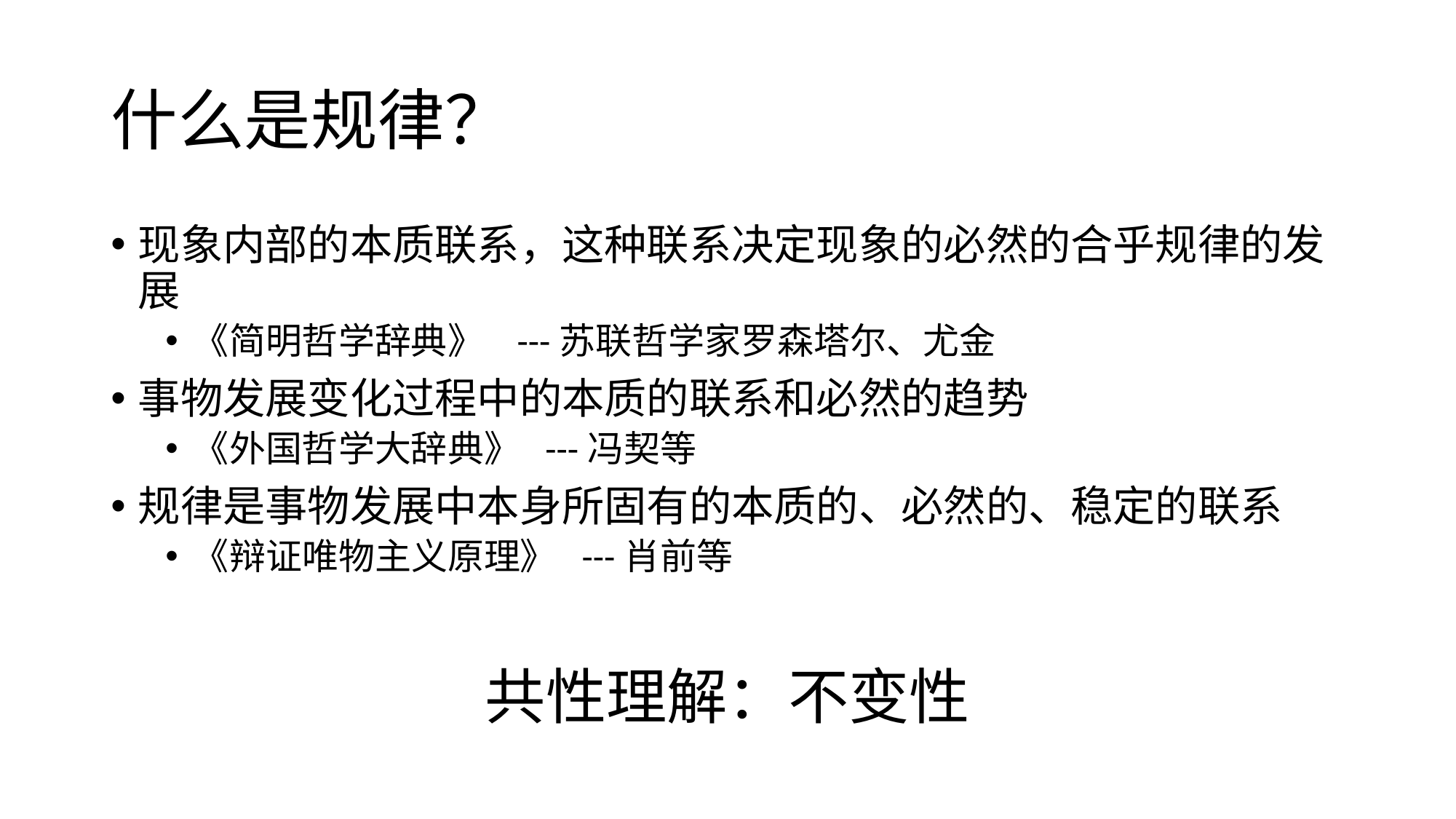

# 什么是规律？
现象内部的本质联系，这种联系决定现象的必然的合乎规律的发展
《简明哲学辞典》   ---苏联哲学家罗森塔尔、尤金
事物发展变化过程中的本质的联系和必然的趋势
《外国哲学大辞典》  ---冯契等
规律是事物发展中本身所固有的本质的、必然的、稳定的联系
《辩证唯物主义原理》  ---肖前等
共性理解：不变性